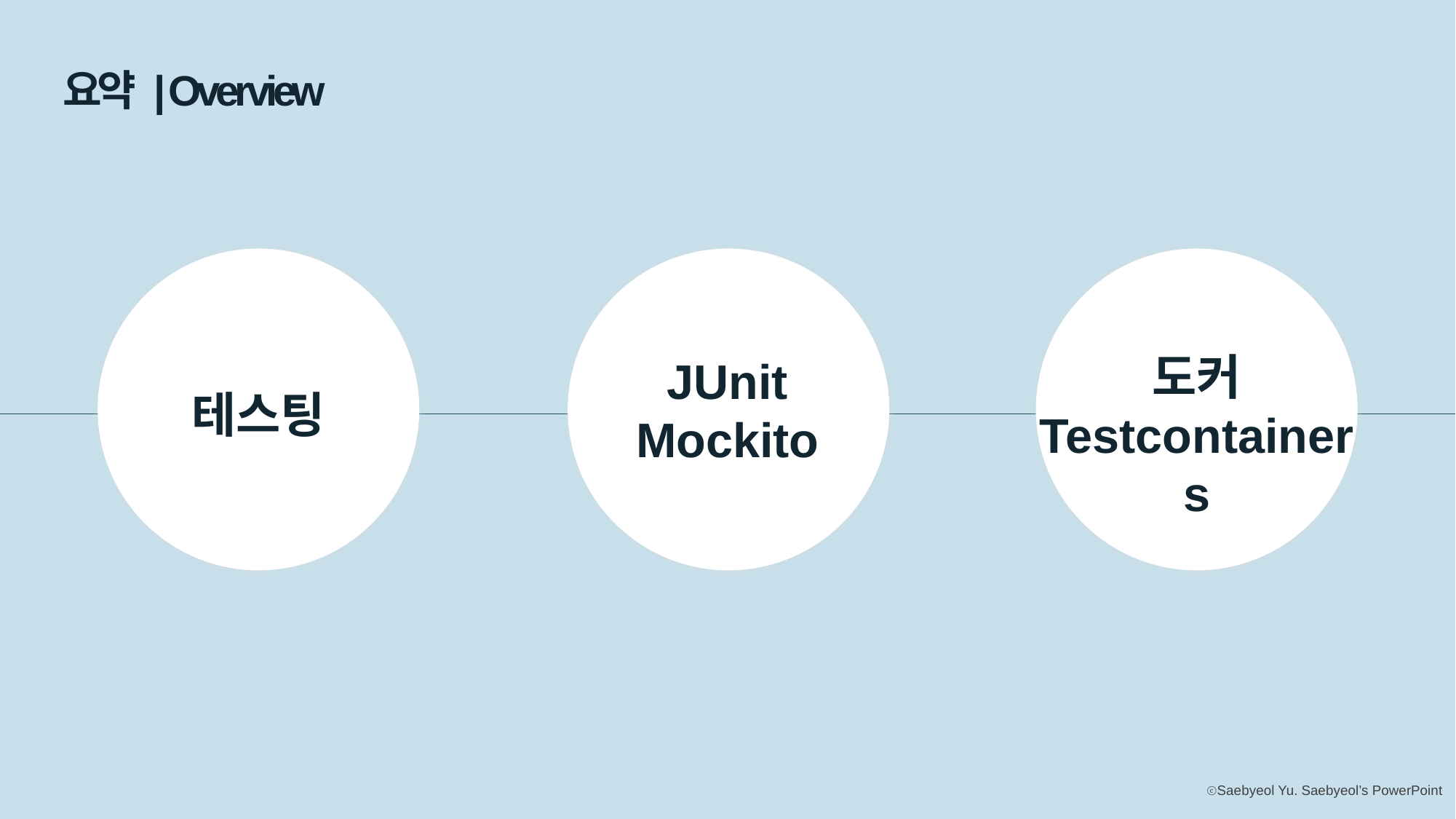

요약 | Overview

도커
Testcontainers

JUnit
Mockito
테스팅